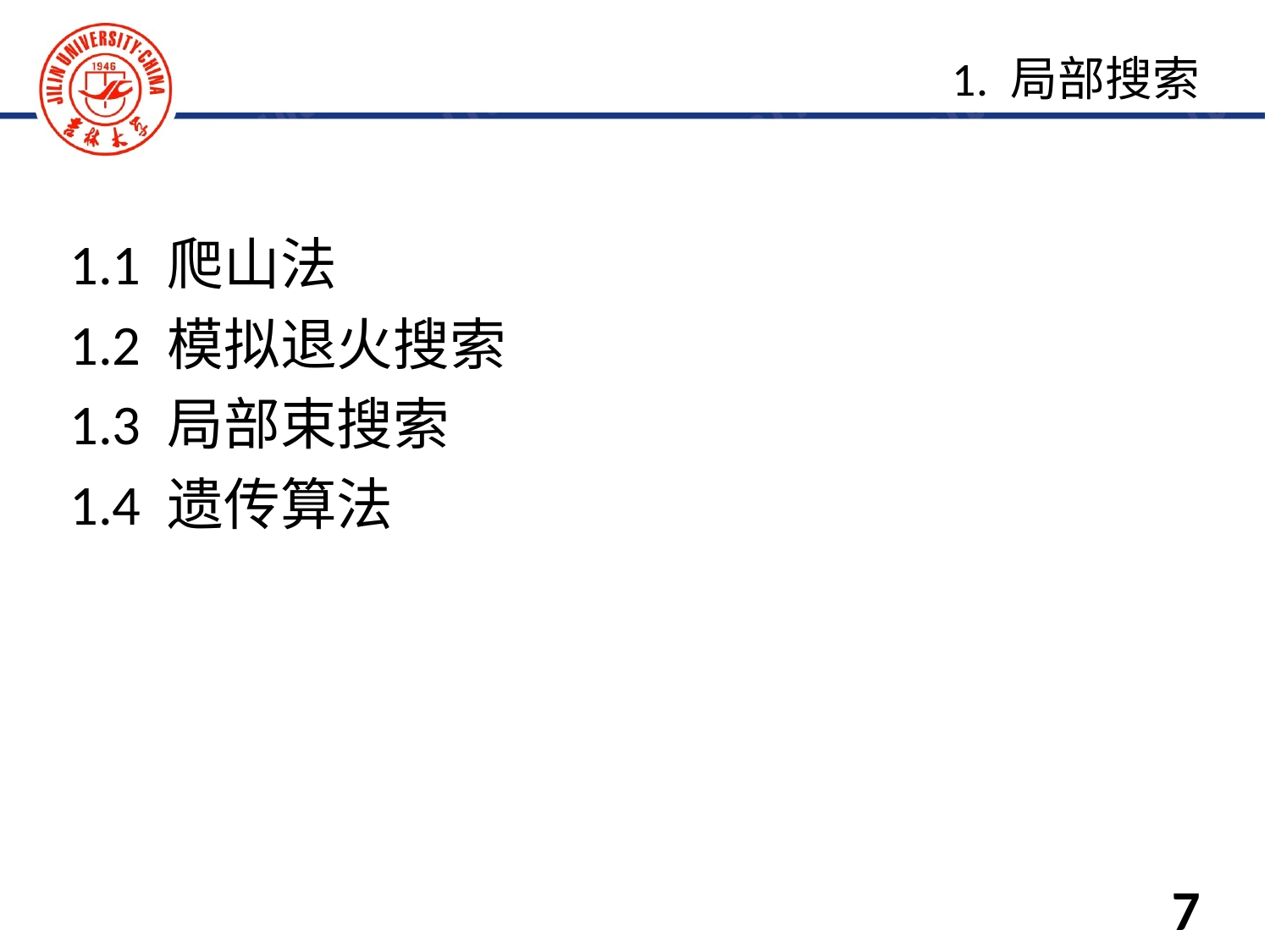

1.1 爬山法
1.2 模拟退火搜索
1.3 局部束搜索
1.4 遗传算法
1. 局部搜索
7